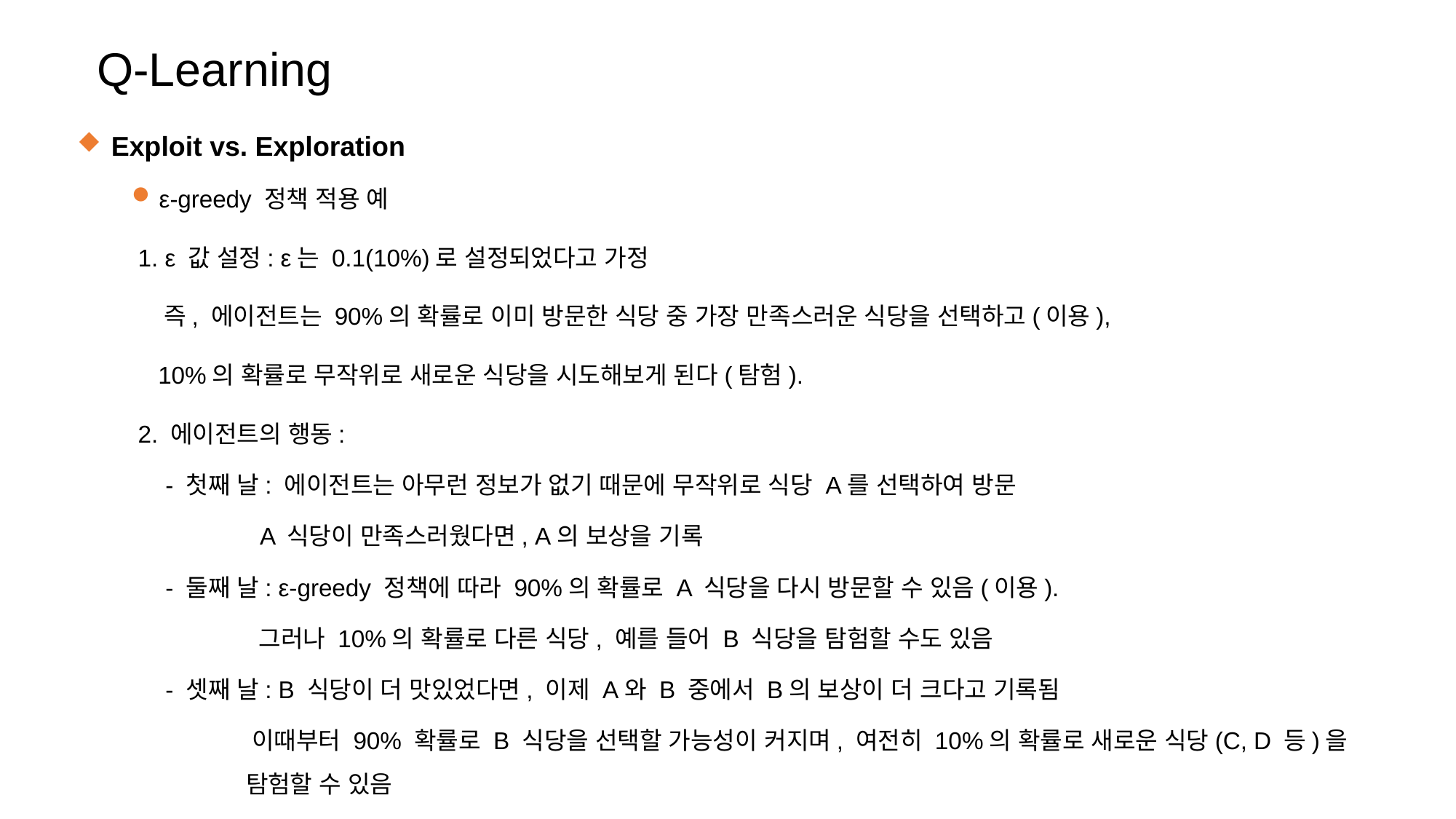

Q-Learning
 Exploit vs. Exploration
ε-greedy 정책 적용 예
         1. ε 값 설정: ε는 0.1(10%)로 설정되었다고 가정
            즉, 에이전트는 90%의 확률로 이미 방문한 식당 중 가장 만족스러운 식당을 선택하고(이용),
            10%의 확률로 무작위로 새로운 식당을 시도해보게 된다(탐험).
         2. 에이전트의 행동:
     - 첫째 날: 에이전트는 아무런 정보가 없기 때문에 무작위로 식당 A를 선택하여 방문
                   A 식당이 만족스러웠다면, A의 보상을 기록
     - 둘째 날: ε-greedy 정책에 따라 90%의 확률로 A 식당을 다시 방문할 수 있음(이용).
                  그러나 10%의 확률로 다른 식당, 예를 들어 B 식당을 탐험할 수도 있음
     - 셋째 날: B 식당이 더 맛있었다면, 이제 A와 B 중에서 B의 보상이 더 크다고 기록됨
                 이때부터 90% 확률로 B 식당을 선택할 가능성이 커지며, 여전히 10%의 확률로 새로운 식당(C, D 등)을
                 탐험할 수 있음